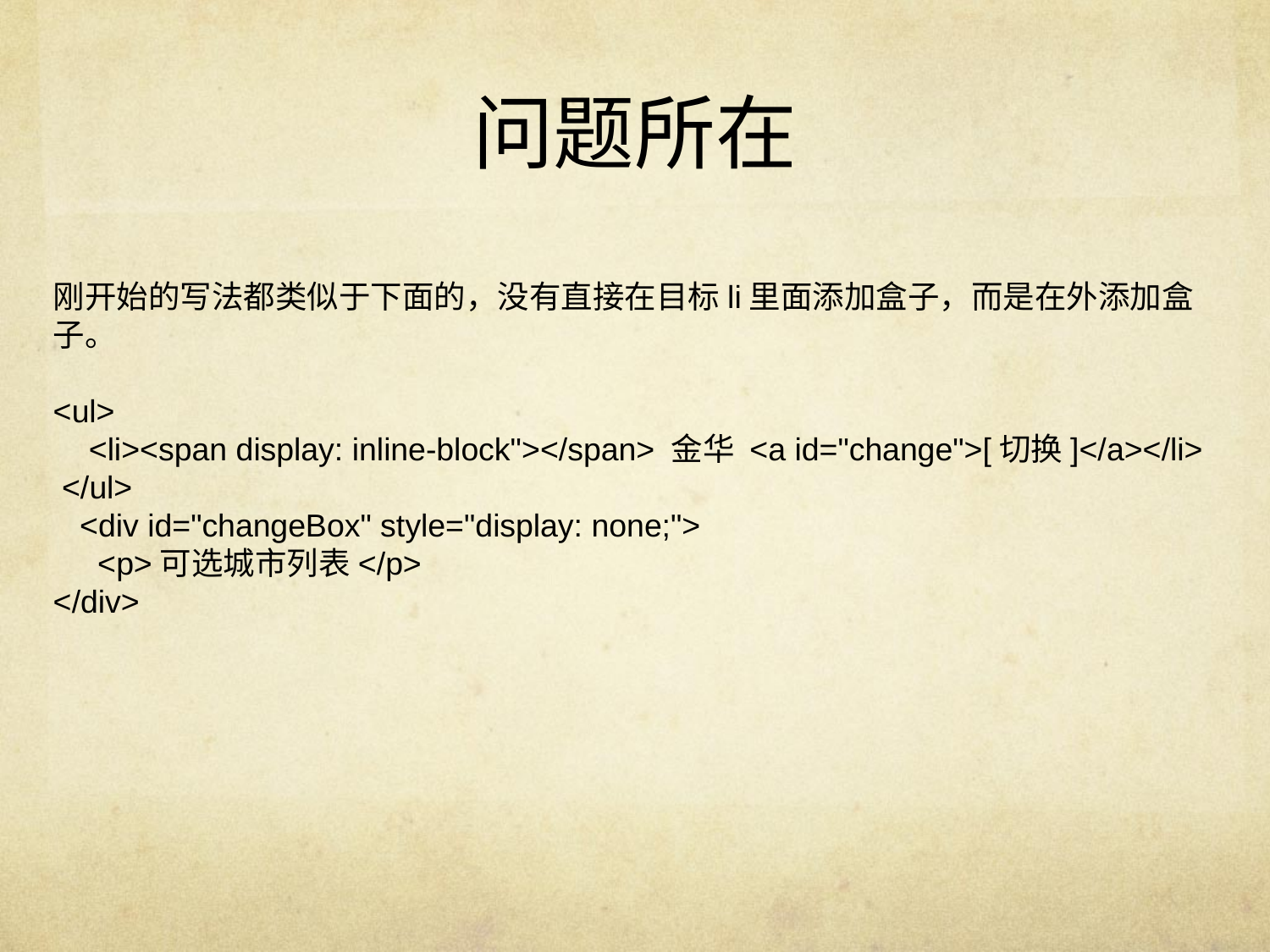

# 问题所在
刚开始的写法都类似于下面的，没有直接在目标li里面添加盒子，而是在外添加盒子。

<ul>
    <li><span display: inline-block"></span> 金华 <a id="change">[切换]</a></li>
 </ul>
   <div id="changeBox" style="display: none;">
     <p>可选城市列表</p>
</div>